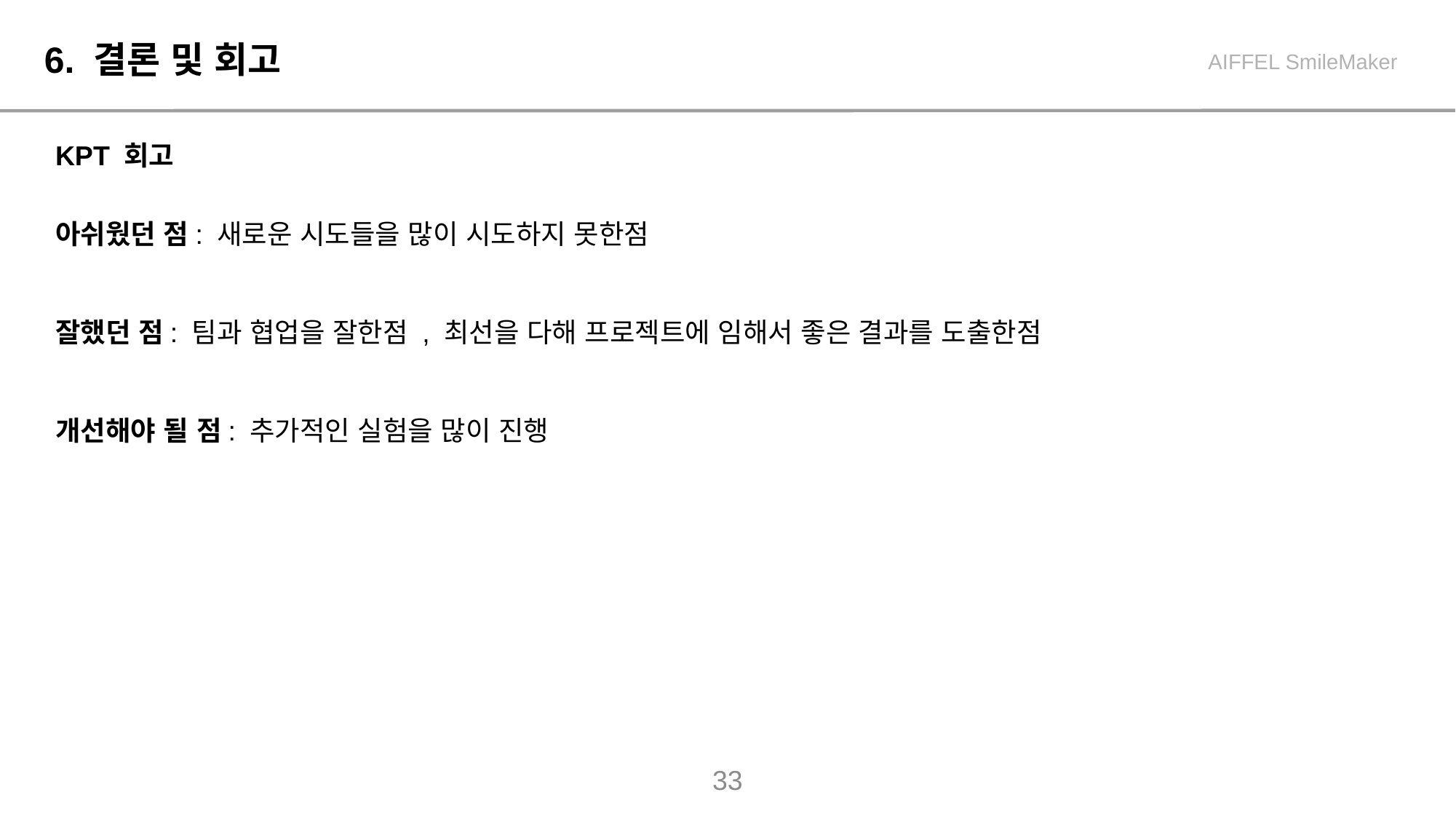

# 6. 결론 및 회고
AIFFEL SmileMaker
KPT 회고
아쉬웠던 점​: 새로운 시도들을 많이 시도하지 못한점
​
​
잘했던 점: 팀과 협업을 잘한점 , 최선을 다해 프로젝트에 임해서 좋은 결과를 도출한점
​
​
개선해야 될 점: 추가적인 실험을 많이 진행
33